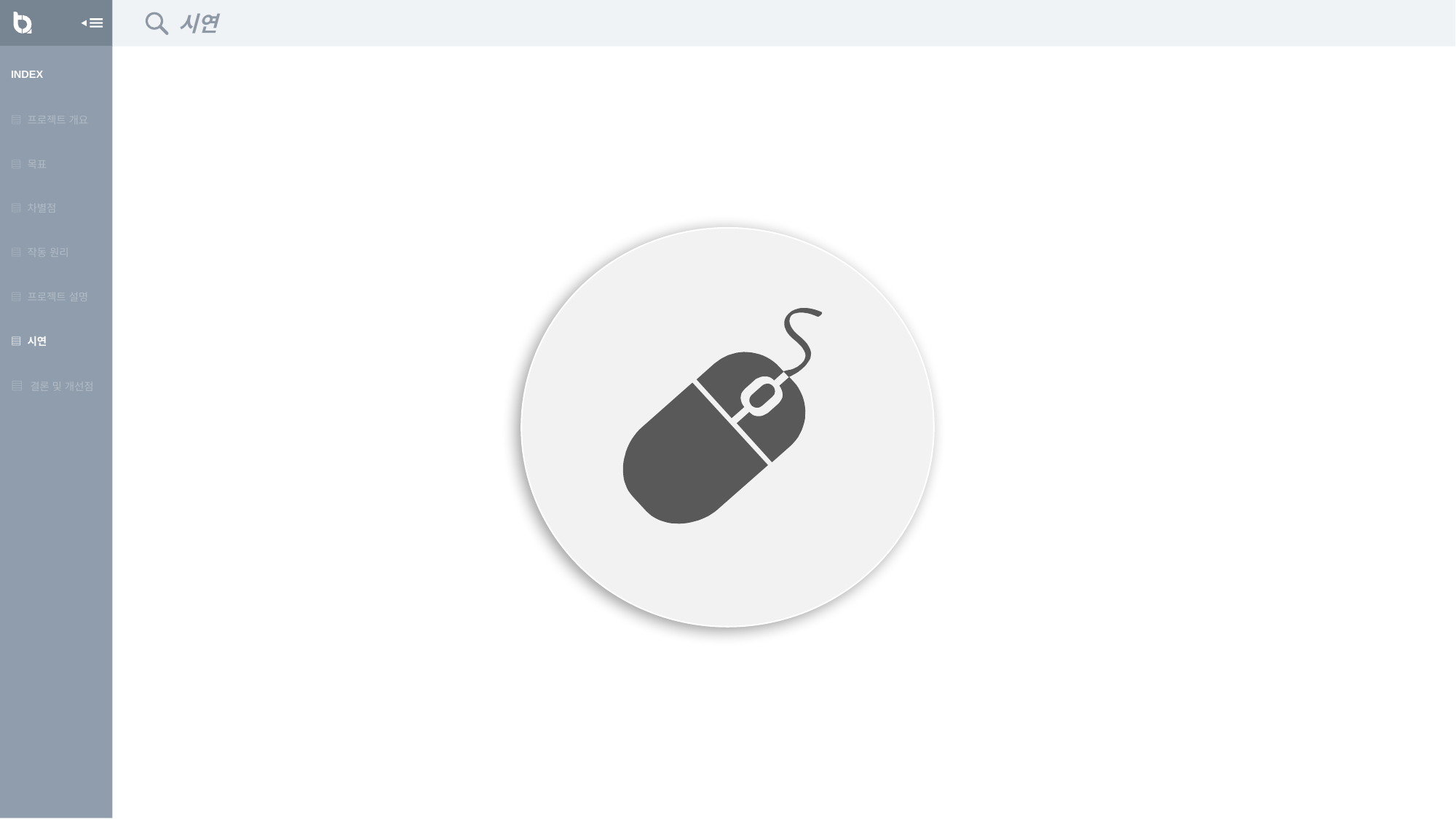

시연

| INDEX |
| --- |
| ▤ 프로젝트 개요 |
| ▤ 목표 |
| ▤ 차별점 |
| ▤ 작동 원리 |
| ▤ 프로젝트 설명 |
| ▤ 시연 |
| ▤ 결론 및 개선점 |